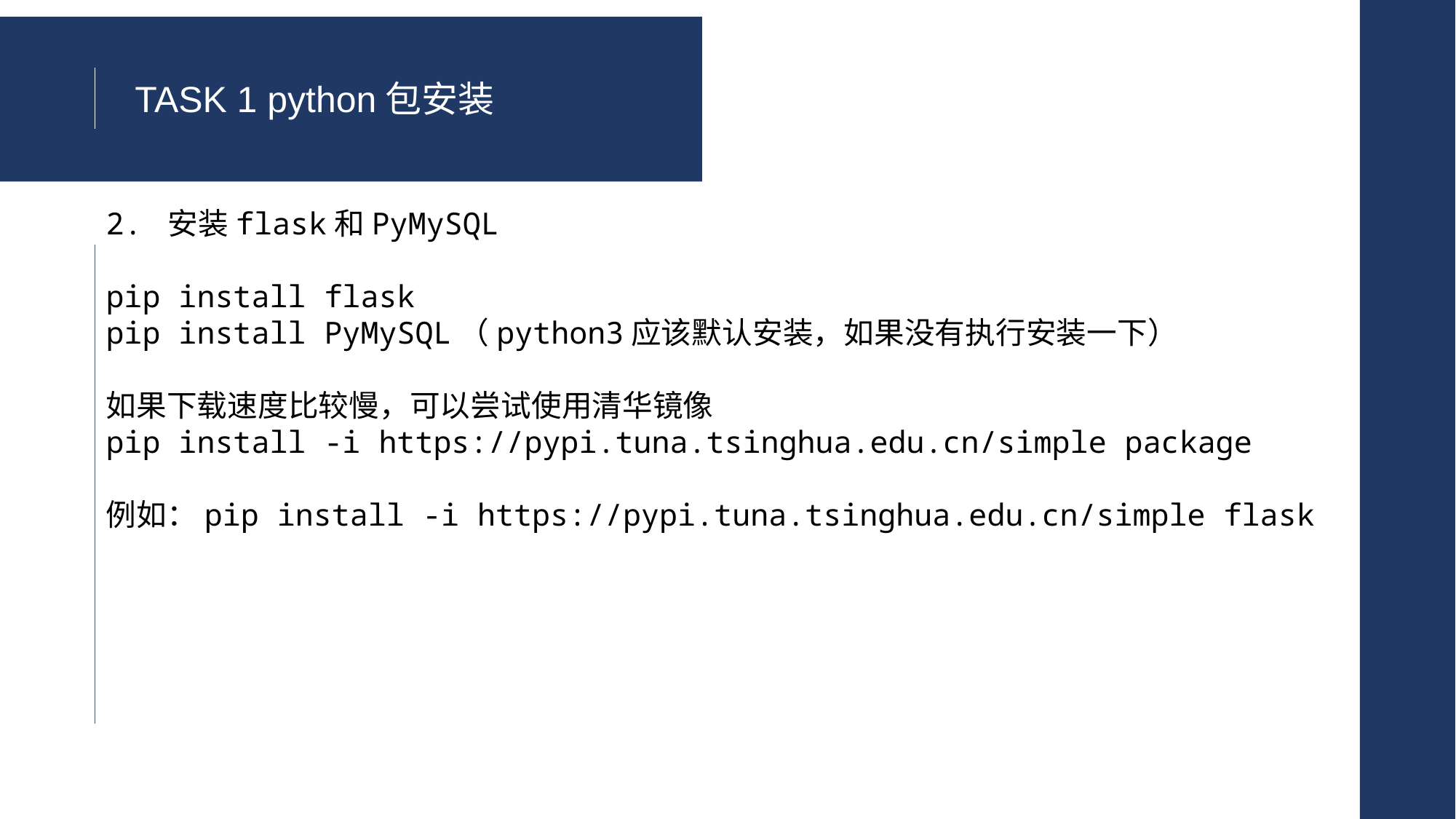

TASK 1 python包安装
2. 安装flask和PyMySQL

pip install flask
pip install PyMySQL（python3应该默认安装，如果没有执行安装一下）

如果下载速度比较慢，可以尝试使用清华镜像
pip install -i https://pypi.tuna.tsinghua.edu.cn/simple package

例如：pip install -i https://pypi.tuna.tsinghua.edu.cn/simple flask